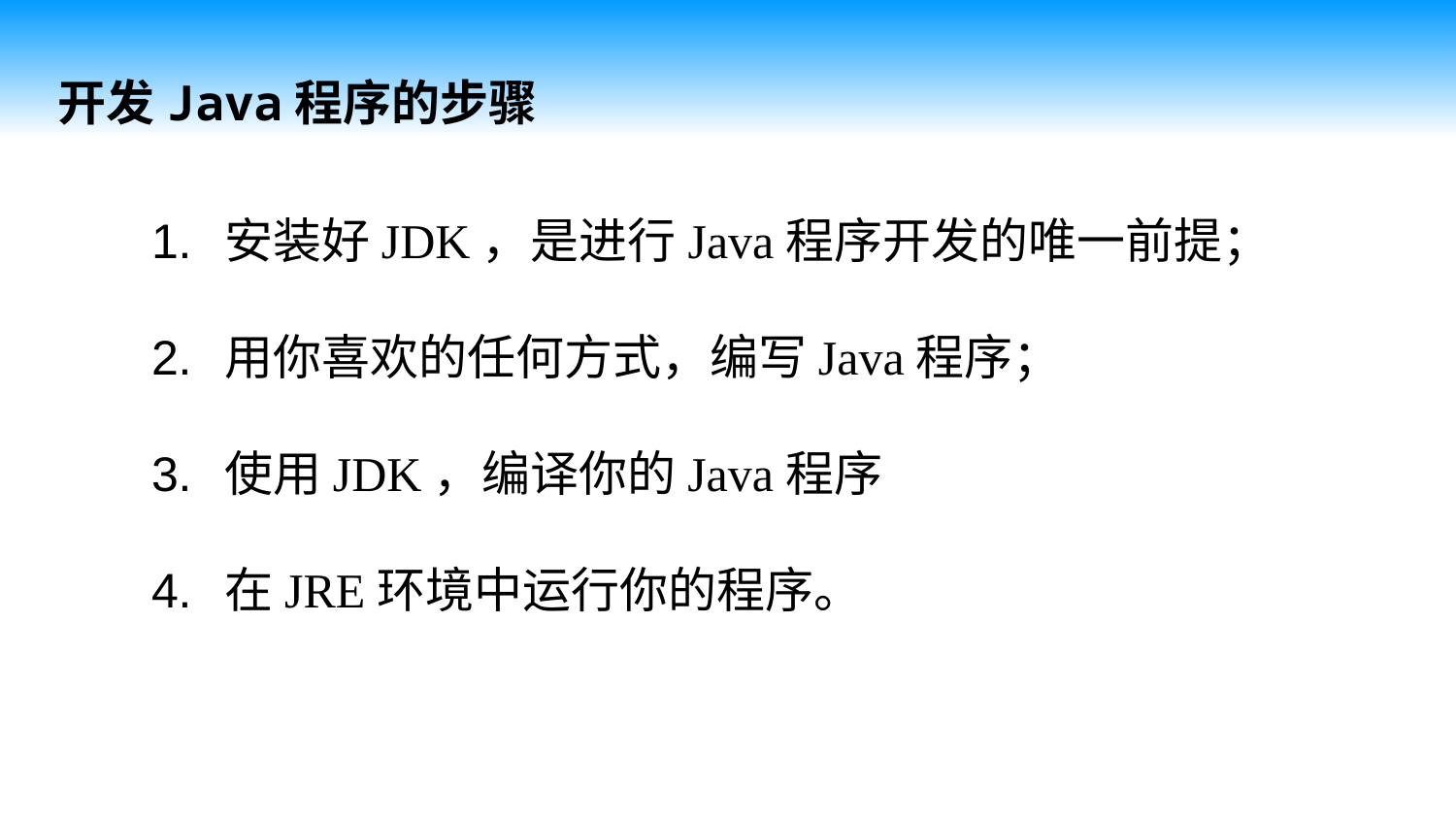

开发Java程序的步骤
安装好JDK，是进行Java程序开发的唯一前提；

用你喜欢的任何方式，编写Java程序；

使用JDK，编译你的Java程序

在JRE环境中运行你的程序。